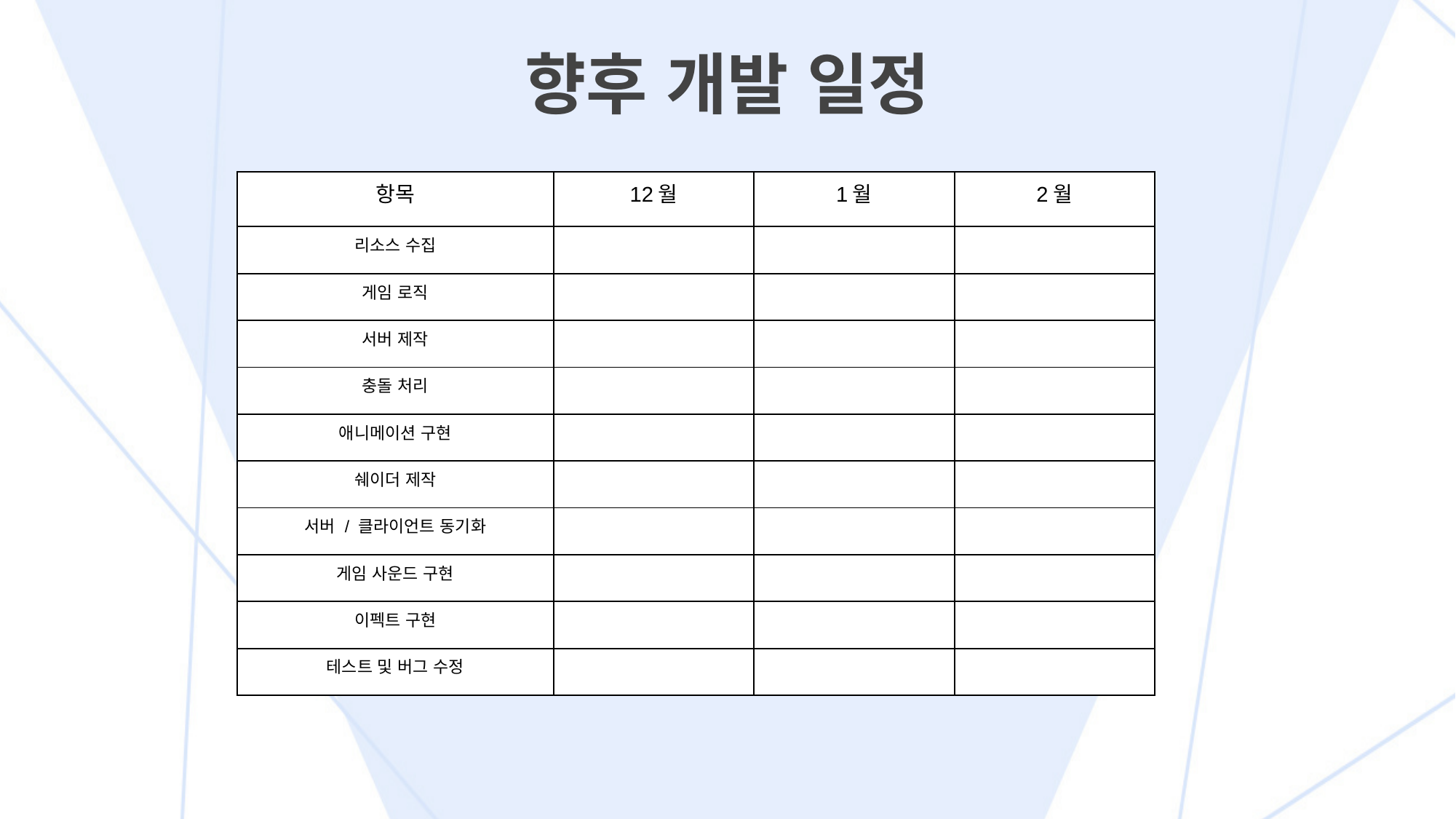

# 향후 개발 일정
| 항목 | 12월 | 1월 | 2월 |
| --- | --- | --- | --- |
| 리소스 수집 |  |  |  |
| 게임 로직 |  |  |  |
| 서버 제작 |  |  |  |
| 충돌 처리 |  |  |  |
| 애니메이션 구현 |  |  |  |
| 쉐이더 제작 |  |  |  |
| 서버 / 클라이언트 동기화 |  |  |  |
| 게임 사운드 구현 |  |  |  |
| 이펙트 구현 |  |  |  |
| 테스트 및 버그 수정 |  |  |  |